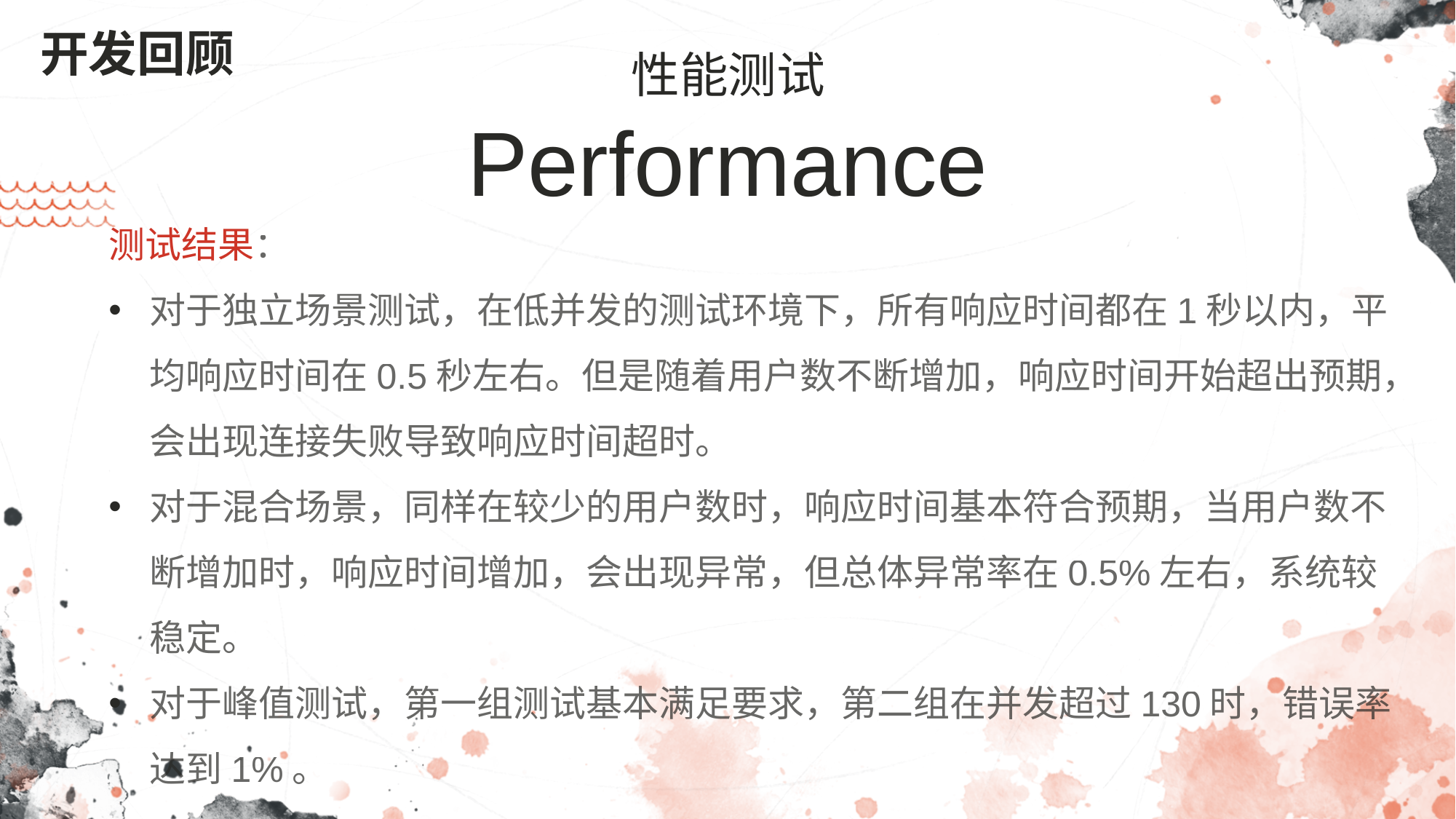

开发回顾
性能测试
Performance
测试结果：
对于独立场景测试，在低并发的测试环境下，所有响应时间都在1秒以内，平均响应时间在0.5秒左右。但是随着用户数不断增加，响应时间开始超出预期，会出现连接失败导致响应时间超时。
对于混合场景，同样在较少的用户数时，响应时间基本符合预期，当用户数不断增加时，响应时间增加，会出现异常，但总体异常率在0.5%左右，系统较稳定。
对于峰值测试，第一组测试基本满足要求，第二组在并发超过130时，错误率达到1%。